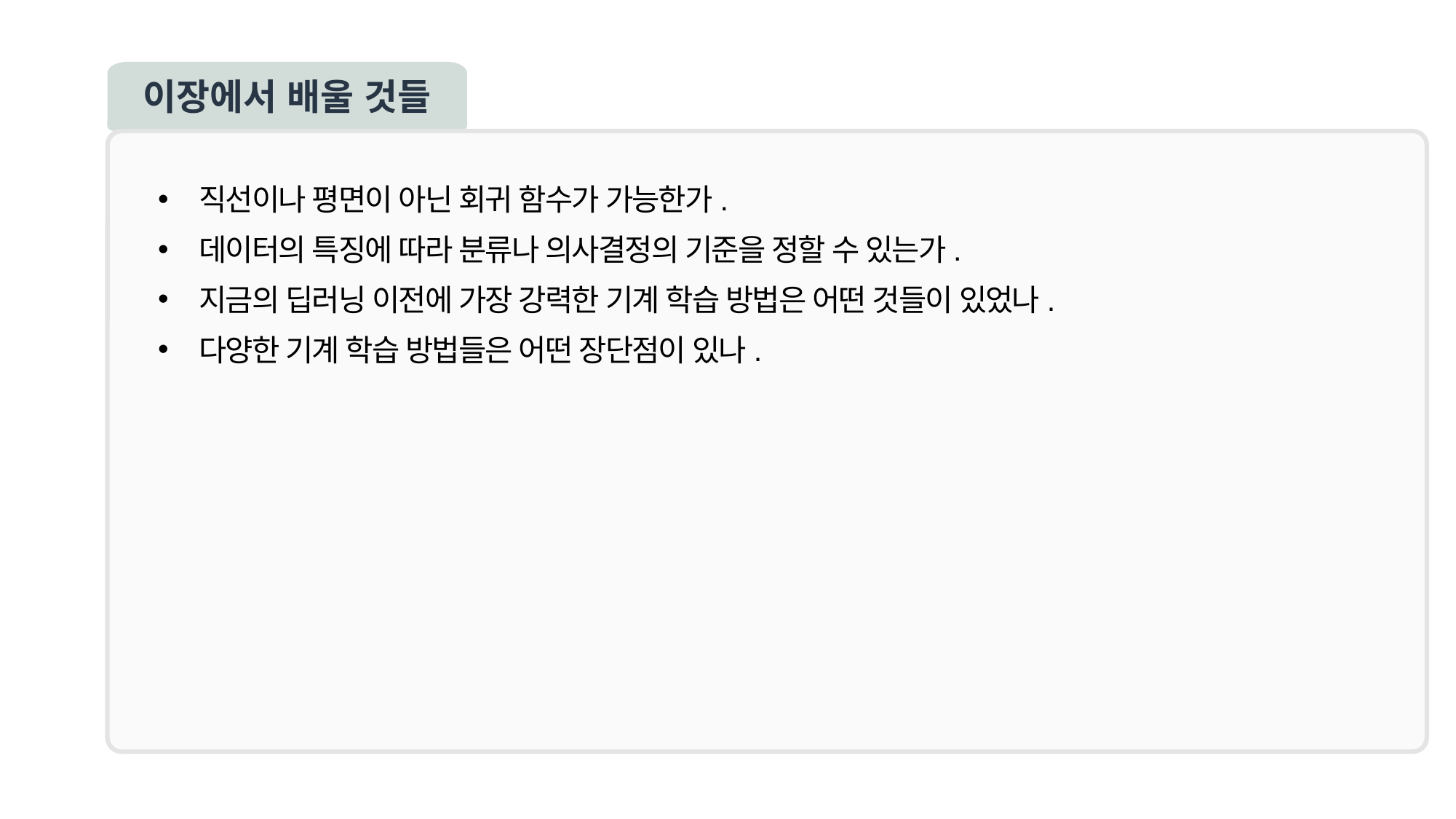

이장에서 배울 것들

직선이나 평면이 아닌 회귀 함수가 가능한가.
데이터의 특징에 따라 분류나 의사결정의 기준을 정할 수 있는가.
지금의 딥러닝 이전에 가장 강력한 기계 학습 방법은 어떤 것들이 있었나.
다양한 기계 학습 방법들은 어떤 장단점이 있나.